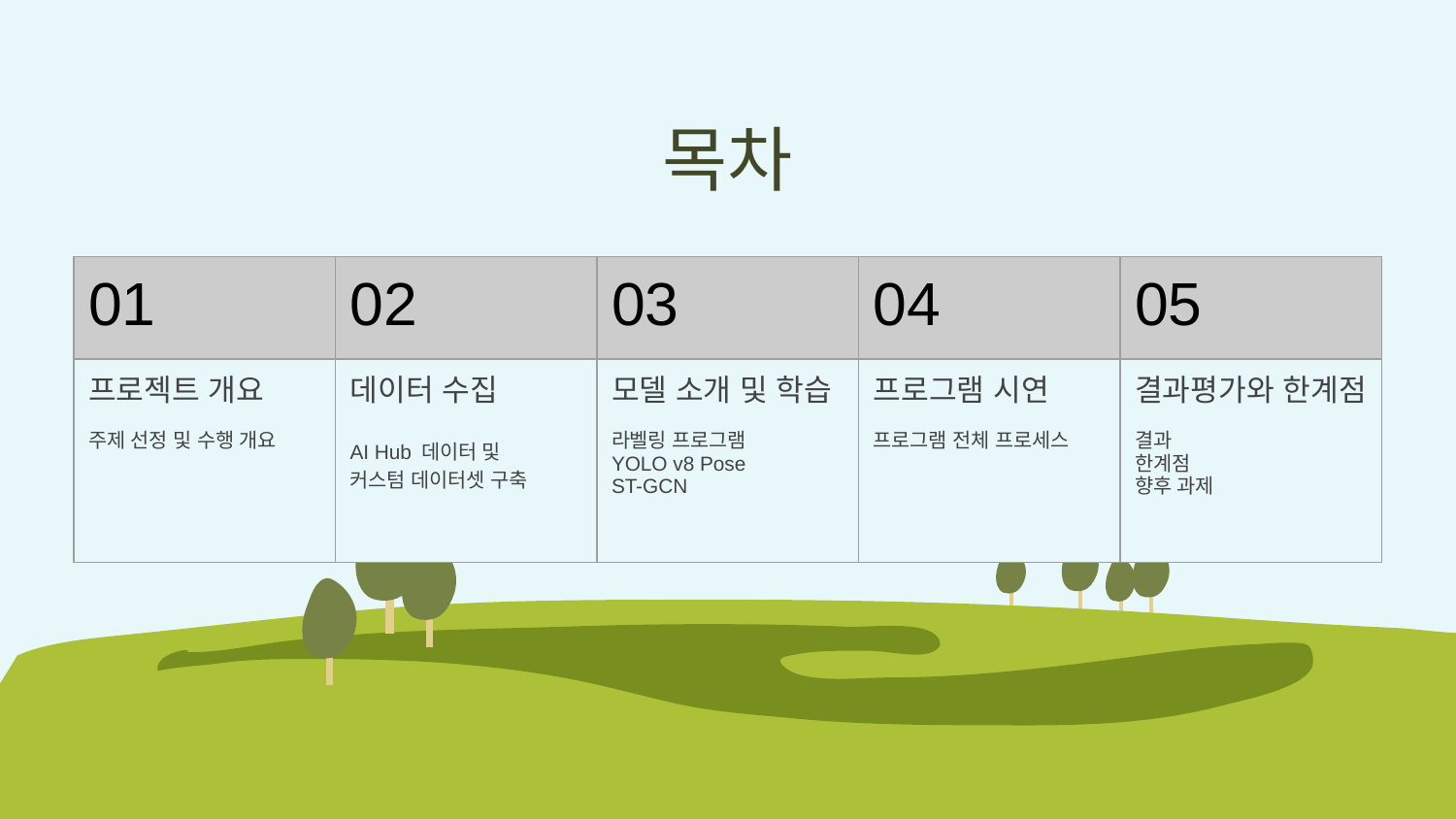

# 목차
| 01 | 02 | 03 | 04 | 05 |
| --- | --- | --- | --- | --- |
| 프로젝트 개요 주제 선정 및 수행 개요 | 데이터 수집 AI Hub 데이터 및 커스텀 데이터셋 구축 | 모델 소개 및 학습 라벨링 프로그램 YOLO v8 Pose ST-GCN | 프로그램 시연 프로그램 전체 프로세스 | 결과평가와 한계점 결과 한계점 향후 과제 |